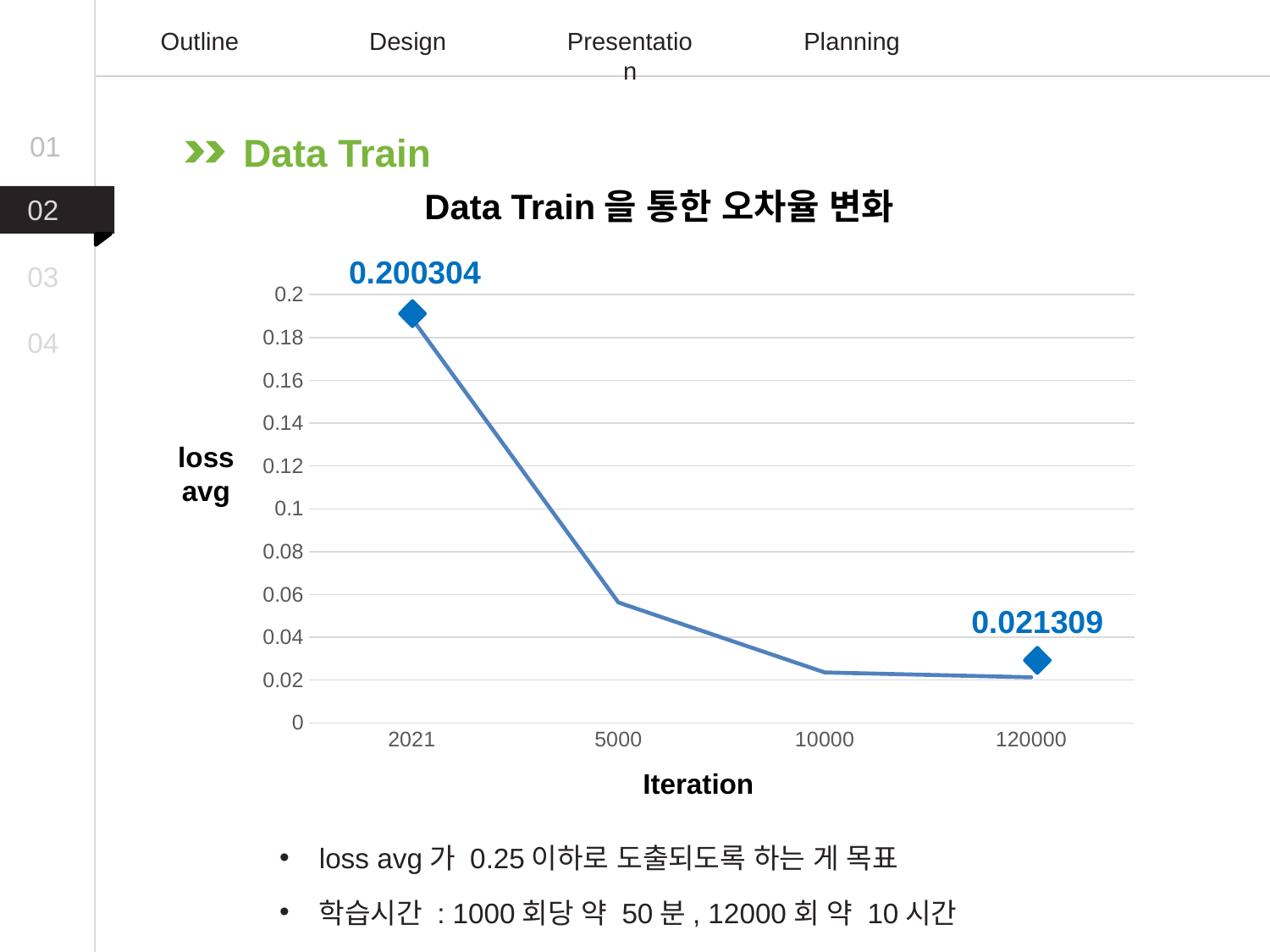

Outline
Design
Presentation
Planning
Data Train

01
Data Train을 통한 오차율 변화

02

0.200304

### Chart

| Category | loss average |
|---|---|
| 2021 | 0.188936 |
| 5000 | 0.056249 |
| 10000 | 0.023582 |
| 120000 | 0.021309 |
loss
avg
0.021309
Iteration
03
04

loss avg가 0.25이하로 도출되도록 하는 게 목표
학습시간 : 1000회당 약 50분, 12000회 약 10시간